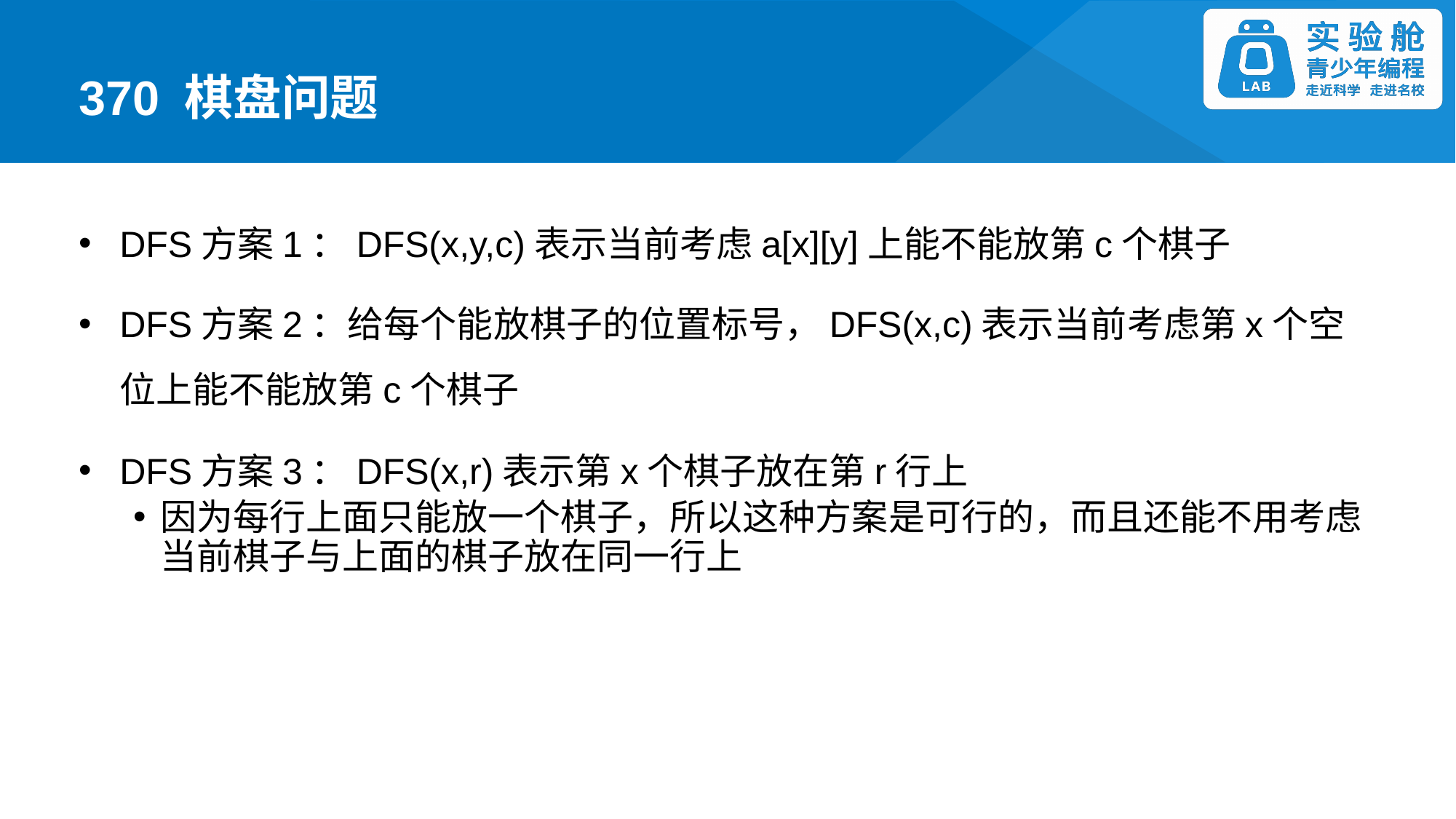

370 棋盘问题
DFS方案1：DFS(x,y,c)表示当前考虑a[x][y]上能不能放第c个棋子
DFS方案2：给每个能放棋子的位置标号，DFS(x,c)表示当前考虑第x个空位上能不能放第c个棋子
DFS方案3：DFS(x,r)表示第x个棋子放在第r行上
因为每行上面只能放一个棋子，所以这种方案是可行的，而且还能不用考虑当前棋子与上面的棋子放在同一行上